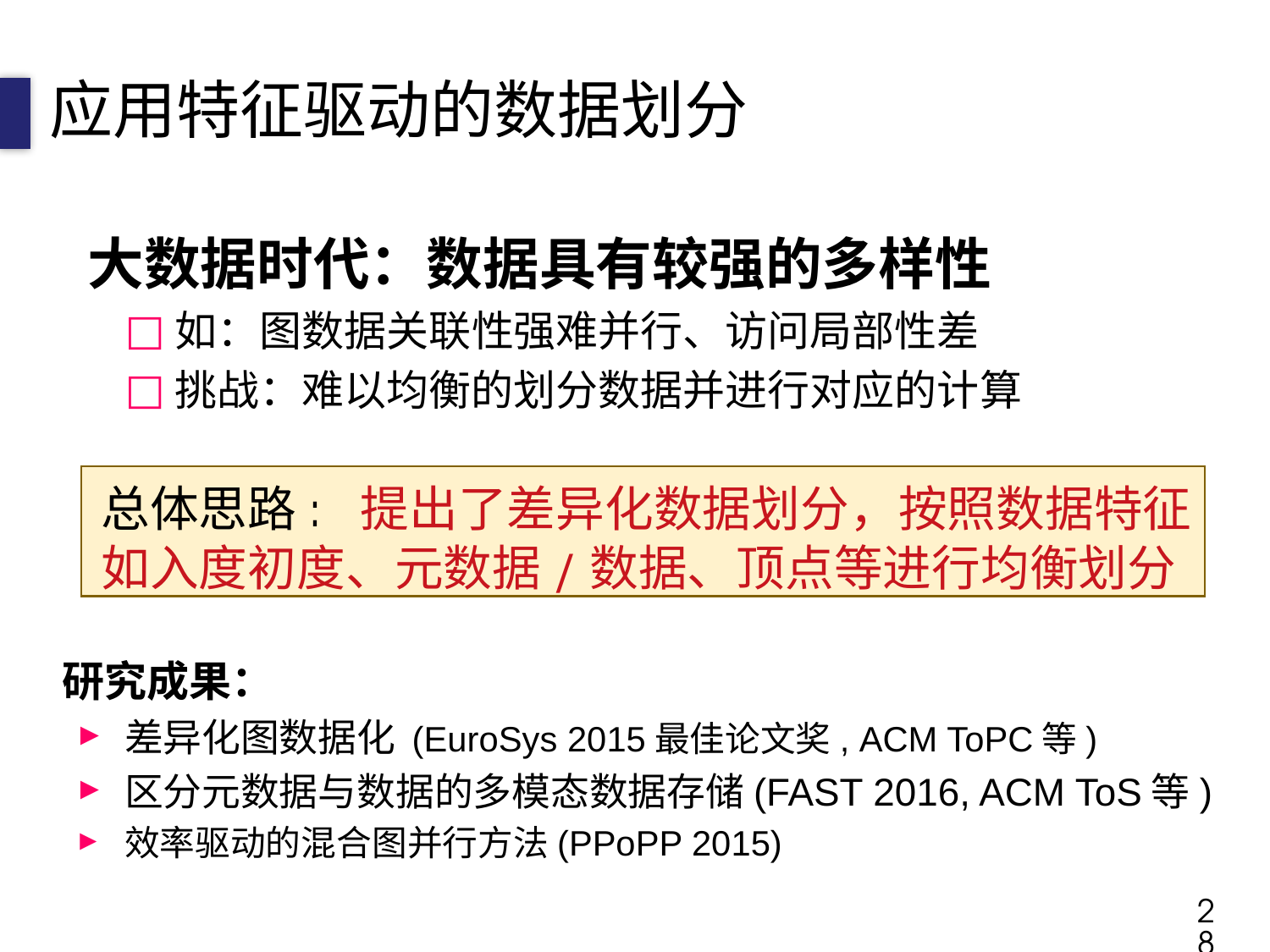

# 应用特征驱动的数据划分
大数据时代：数据具有较强的多样性
如：图数据关联性强难并行、访问局部性差
挑战：难以均衡的划分数据并进行对应的计算

总体思路:  提出了差异化数据划分，按照数据特征如入度初度、元数据/数据、顶点等进行均衡划分
研究成果：
差异化图数据化 (EuroSys 2015最佳论文奖, ACM ToPC等)
区分元数据与数据的多模态数据存储(FAST 2016, ACM ToS等)
效率驱动的混合图并行方法(PPoPP 2015)
28